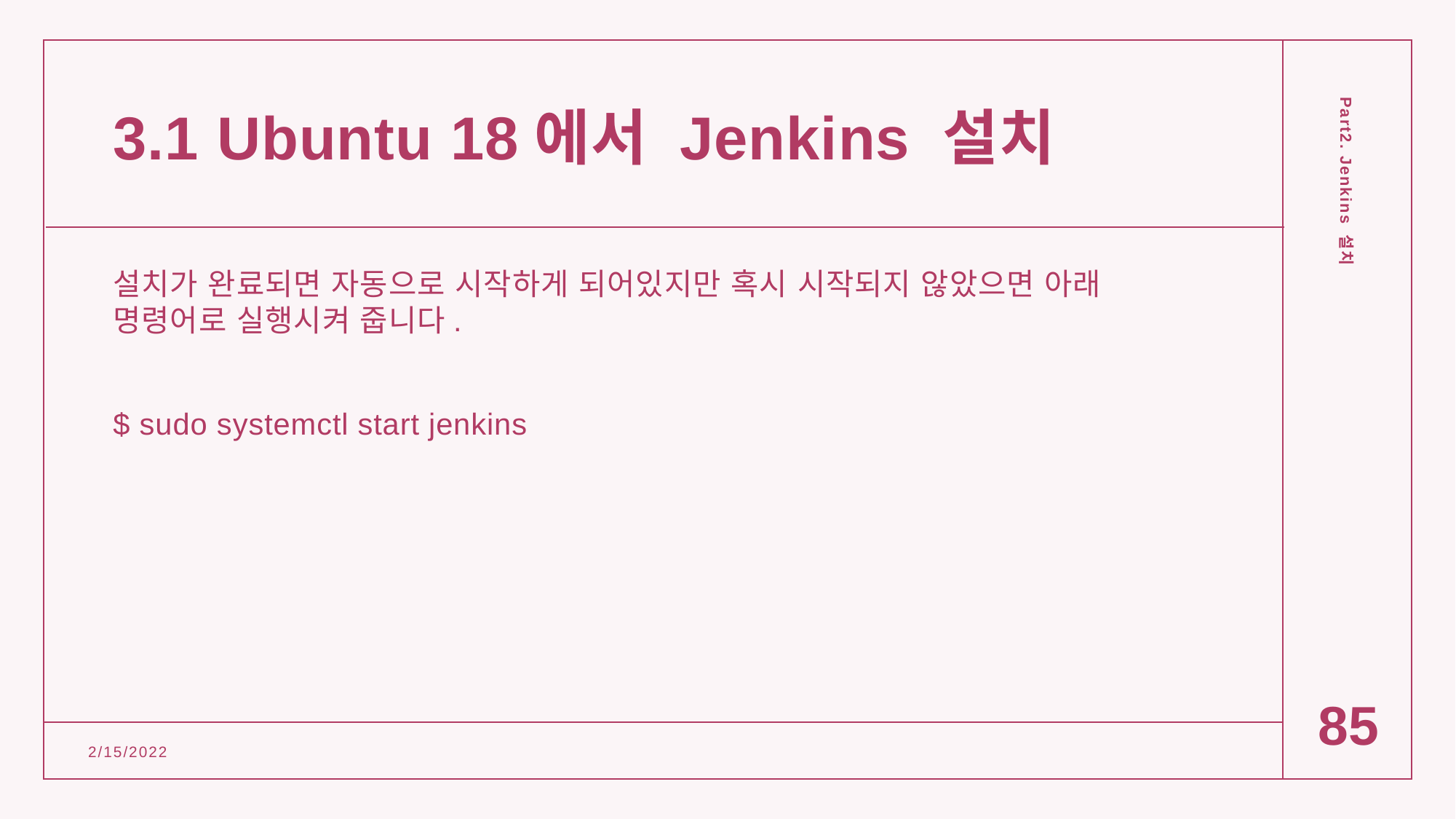

# 3.1 Ubuntu 18에서 Jenkins 설치
설치가 완료되면 자동으로 시작하게 되어있지만 혹시 시작되지 않았으면 아래 명령어로 실행시켜 줍니다.

$ sudo systemctl start jenkins
Part2. Jenkins 설치
85
2/15/2022